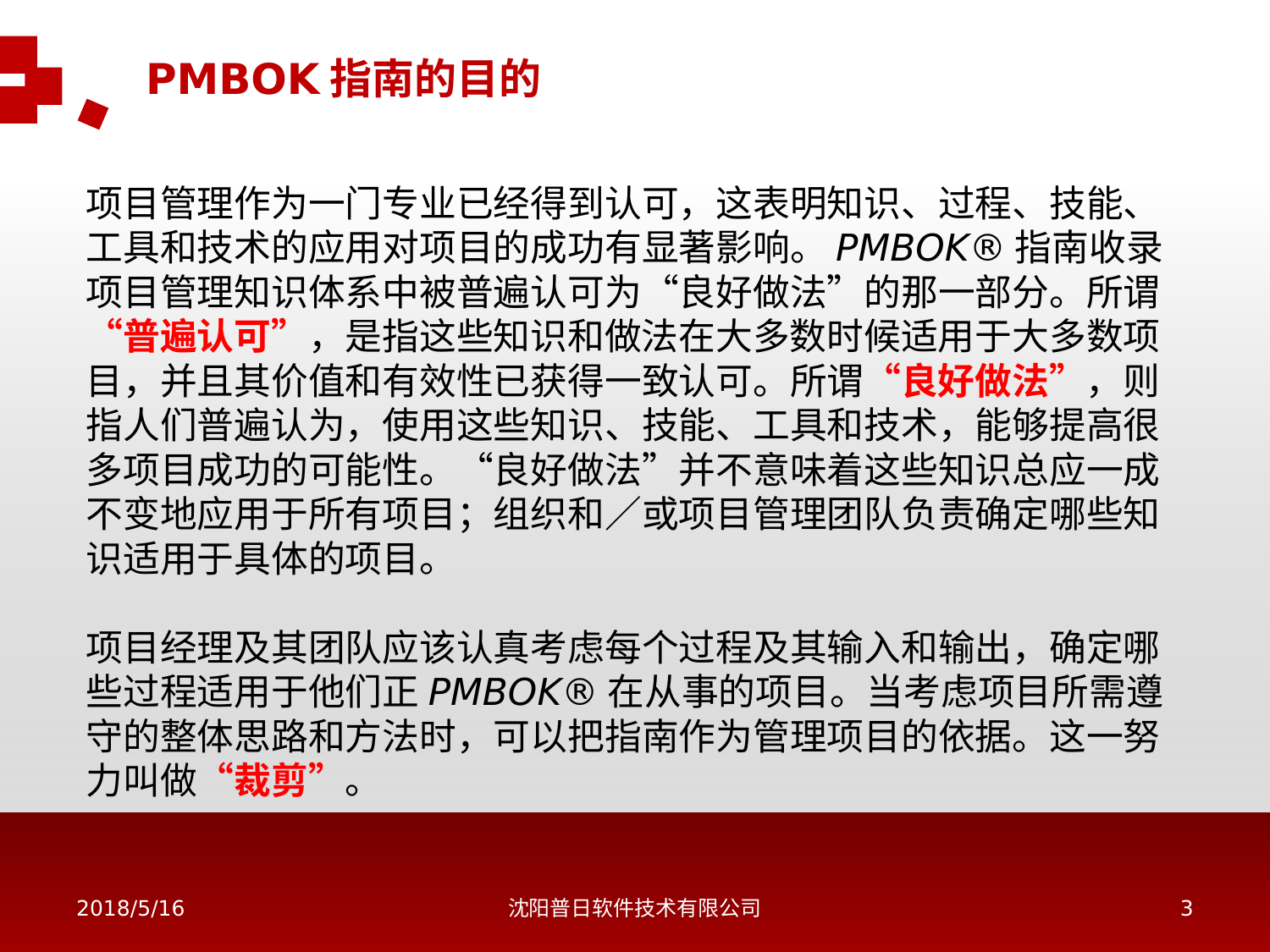

PMBOK指南的目的
项目管理作为一门专业已经得到认可，这表明知识、过程、技能、工具和技术的应用对项目的成功有显著影响。PMBOK®指南收录项目管理知识体系中被普遍认可为“良好做法”的那一部分。所谓“普遍认可”，是指这些知识和做法在大多数时候适用于大多数项目，并且其价值和有效性已获得一致认可。所谓“良好做法”，则指人们普遍认为，使用这些知识、技能、工具和技术，能够提高很多项目成功的可能性。“良好做法”并不意味着这些知识总应一成不变地应用于所有项目；组织和／或项目管理团队负责确定哪些知识适用于具体的项目。

项目经理及其团队应该认真考虑每个过程及其输入和输出，确定哪些过程适用于他们正PMBOK®在从事的项目。当考虑项目所需遵守的整体思路和方法时，可以把指南作为管理项目的依据。这一努力叫做“裁剪”。
2018/5/16
沈阳普日软件技术有限公司
3